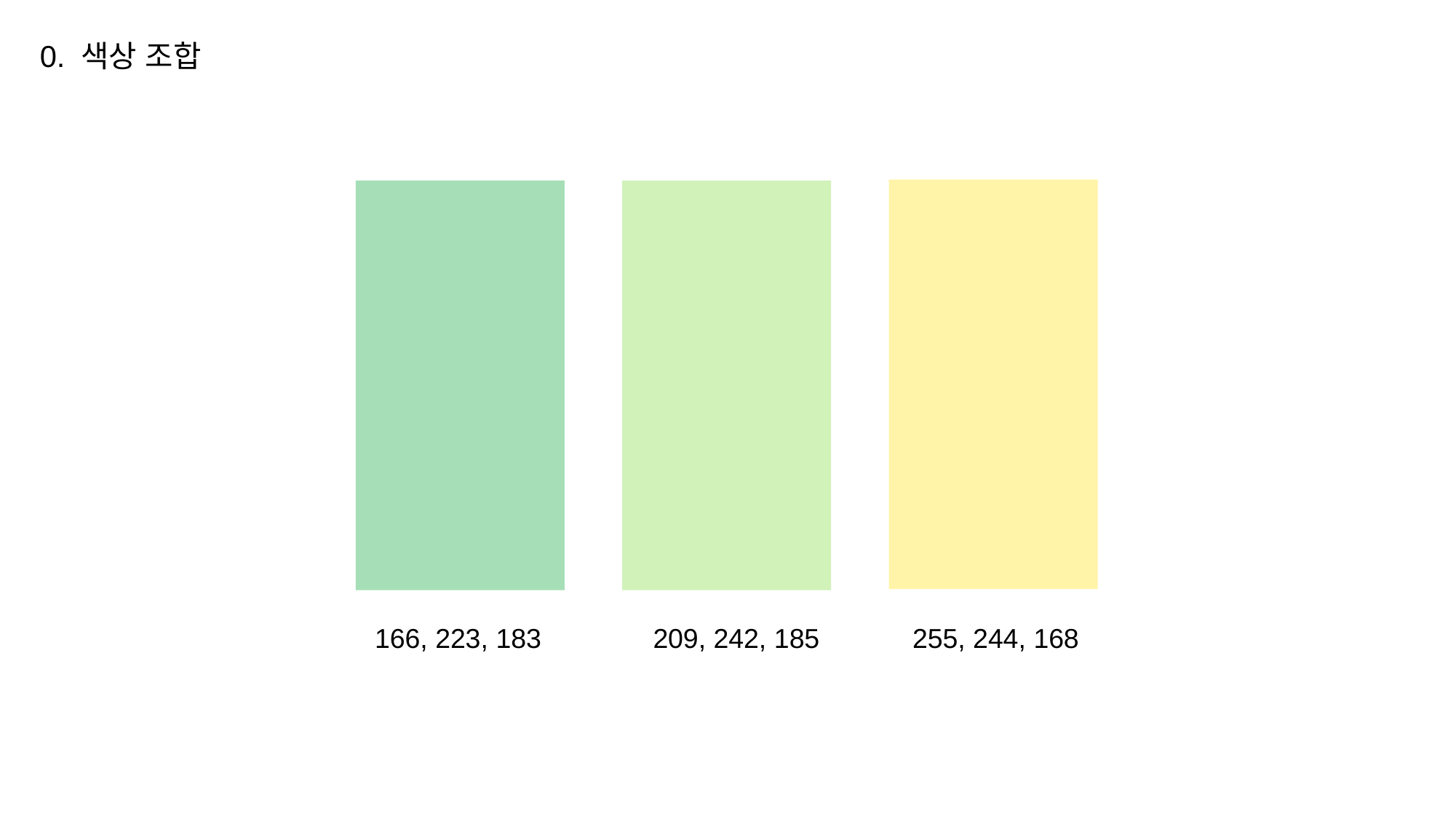

0. 색상 조합

166, 223, 183
209, 242, 185
255, 244, 168